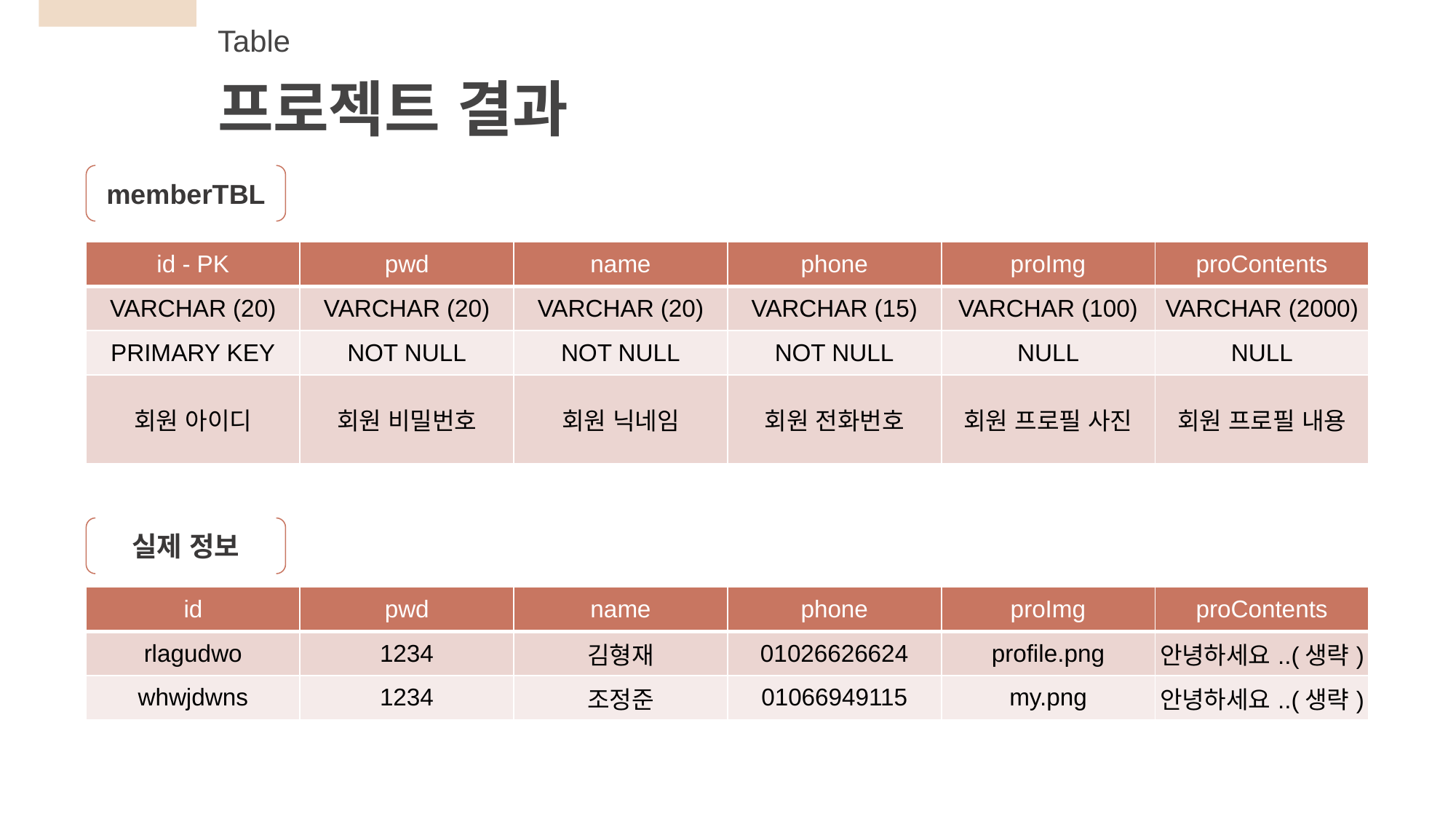

Table
프로젝트 결과
memberTBL
| id - PK | pwd | name | phone | proImg | proContents |
| --- | --- | --- | --- | --- | --- |
| VARCHAR (20) | VARCHAR (20) | VARCHAR (20) | VARCHAR (15) | VARCHAR (100) | VARCHAR (2000) |
| PRIMARY KEY | NOT NULL | NOT NULL | NOT NULL | NULL | NULL |
| 회원 아이디 | 회원 비밀번호 | 회원 닉네임 | 회원 전화번호 | 회원 프로필 사진 | 회원 프로필 내용 |
실제 정보
| id | pwd | name | phone | proImg | proContents |
| --- | --- | --- | --- | --- | --- |
| rlagudwo | 1234 | 김형재 | 01026626624 | profile.png | 안녕하세요..(생략) |
| whwjdwns | 1234 | 조정준 | 01066949115 | my.png | 안녕하세요..(생략) |